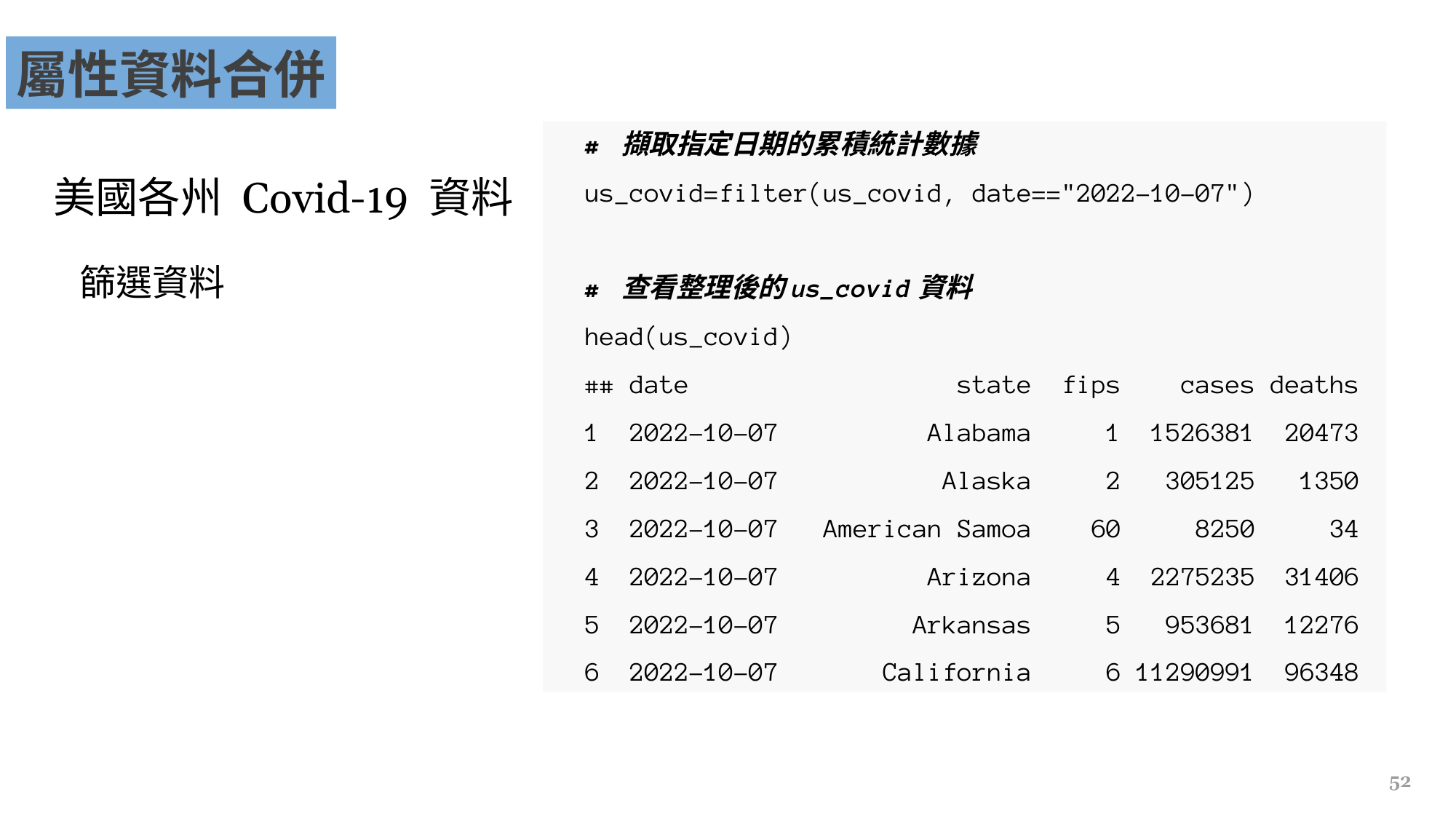

屬性資料合併
# 擷取指定日期的累積統計數據
us_covid=filter(us_covid, date=="2022-10-07")

# 查看整理後的us_covid資料
head(us_covid)
## date                  state  fips    cases deaths
1  2022-10-07          Alabama     1  1526381  20473
2  2022-10-07           Alaska     2   305125   1350
3  2022-10-07   American Samoa    60     8250     34
4  2022-10-07          Arizona     4  2275235  31406
5  2022-10-07         Arkansas     5   953681  12276
6  2022-10-07       California     6 11290991  96348
美國各州 Covid-19 資料
篩選資料
52